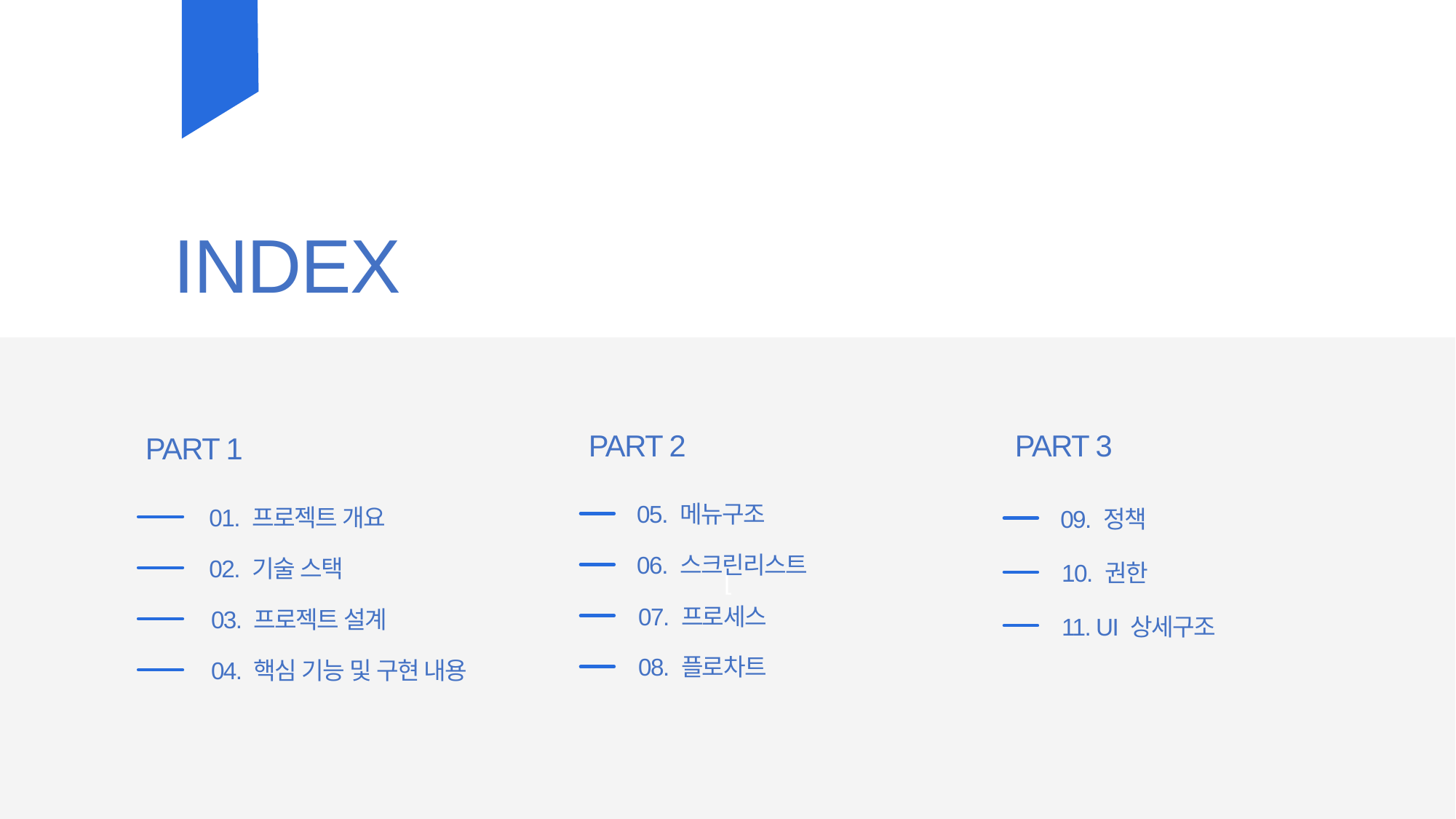

INDEX
[
PART 2
05. 메뉴구조
06. 스크린리스트
07. 프로세스
08. 플로차트
PART 3
09. 정책
10. 권한
11. UI 상세구조
PART 1
01. 프로젝트 개요
02. 기술 스택
03. 프로젝트 설계
04. 핵심 기능 및 구현 내용